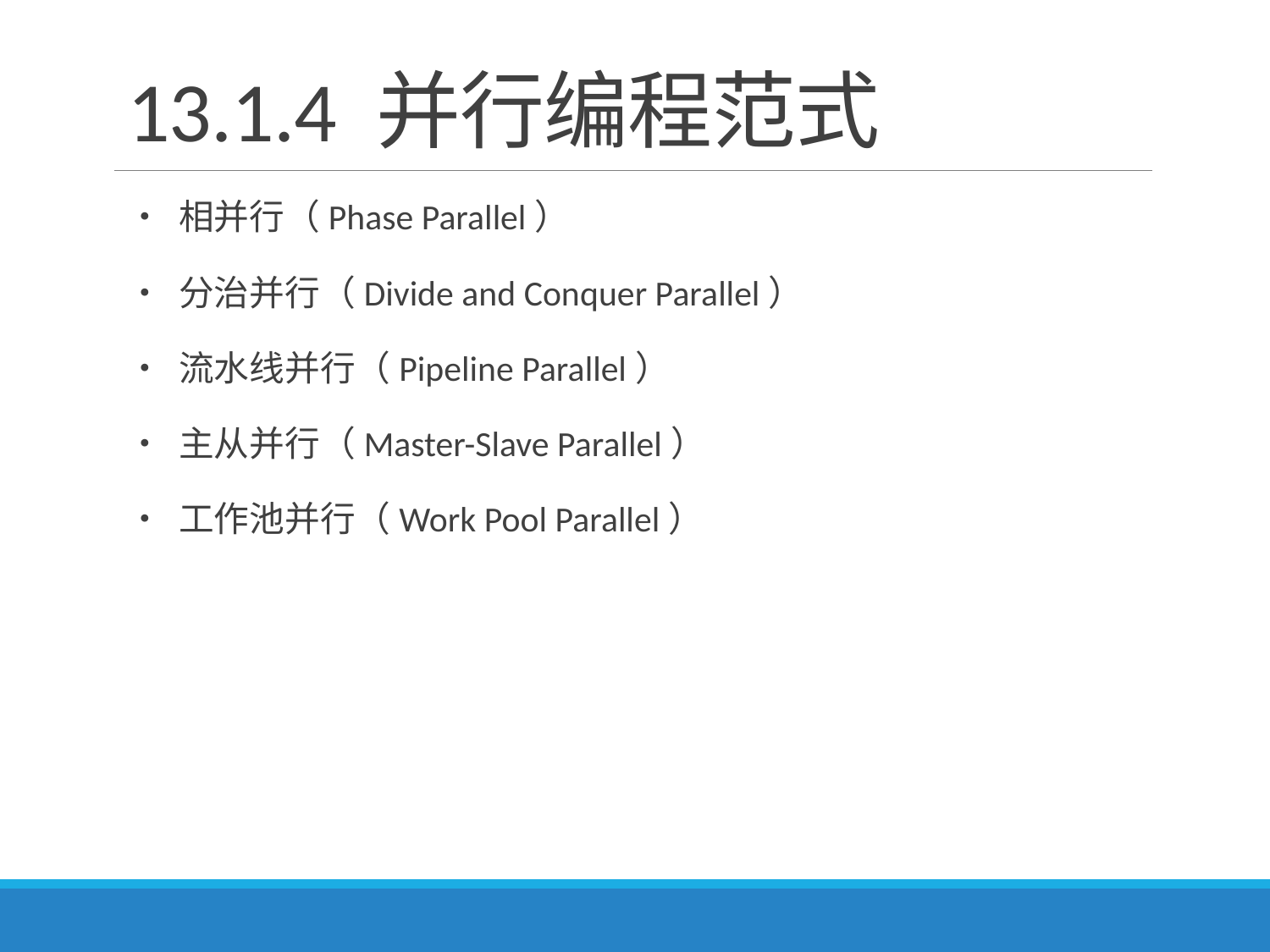

# 13.1.4 并行编程范式

• 相并行（Phase Parallel）
• 分治并行（Divide and Conquer Parallel）
• 流水线并行（Pipeline Parallel）
• 主从并行（Master-Slave Parallel）
• 工作池并行（Work Pool Parallel）